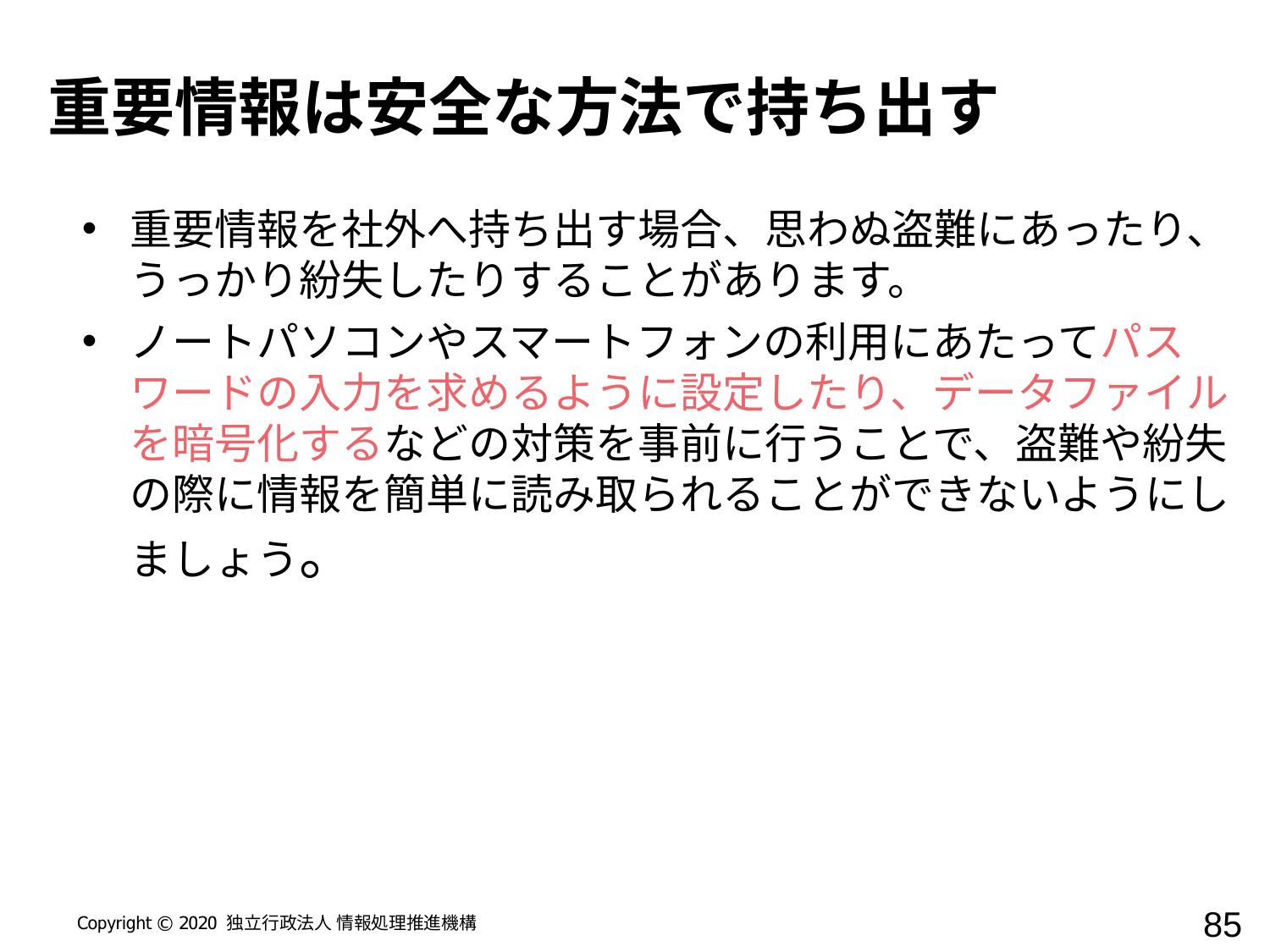

# 重要情報は安全な方法で持ち出す
重要情報を社外へ持ち出す場合、思わぬ盗難にあったり、うっかり紛失したりすることがあります。
ノートパソコンやスマートフォンの利用にあたってパスワードの入力を求めるように設定したり、データファイルを暗号化するなどの対策を事前に行うことで、盗難や紛失の際に情報を簡単に読み取られることができないようにしましょう。